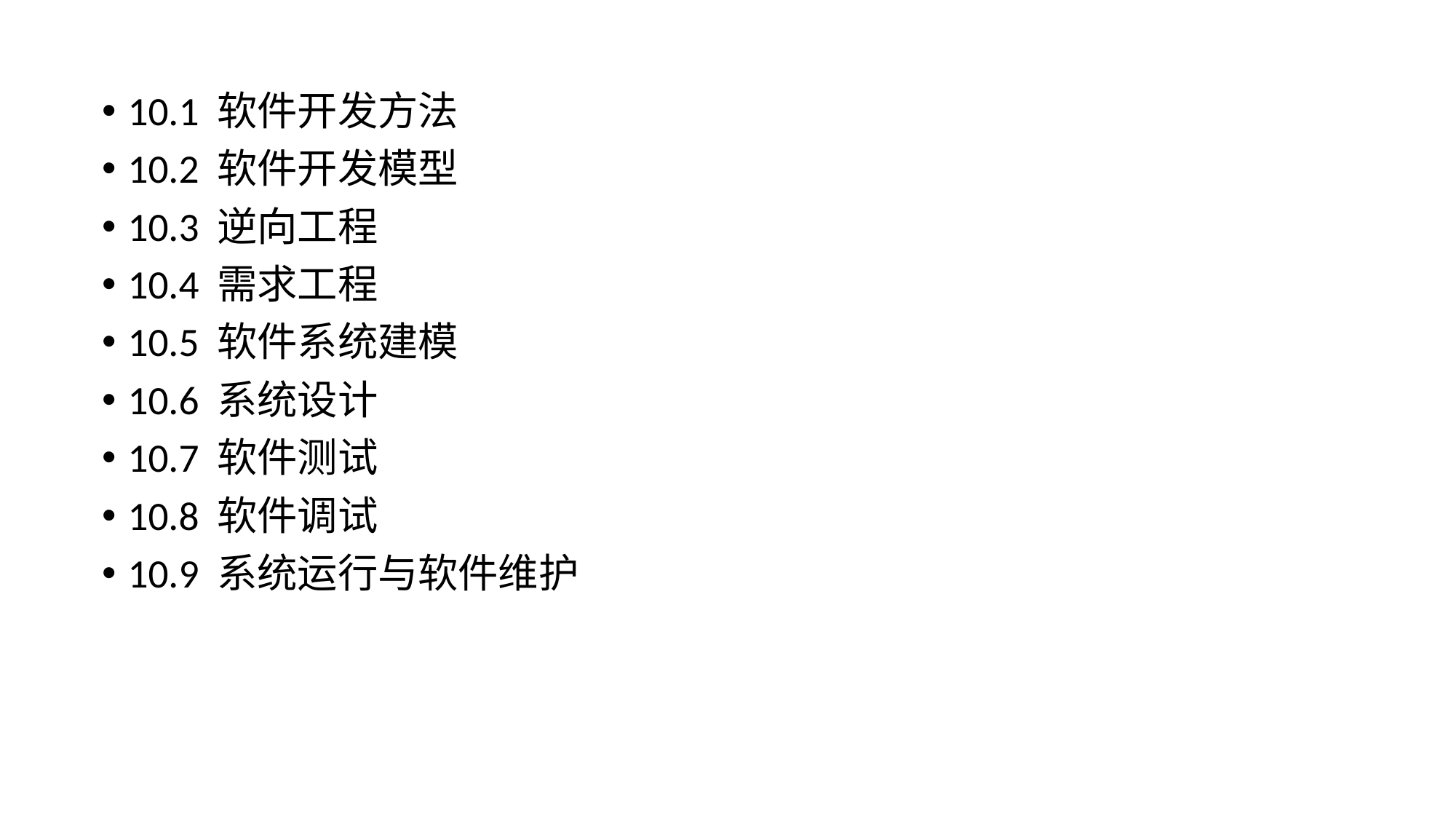

10.1 软件开发方法
10.2 软件开发模型
10.3 逆向工程
10.4 需求工程
10.5 软件系统建模
10.6 系统设计
10.7 软件测试
10.8 软件调试
10.9 系统运行与软件维护